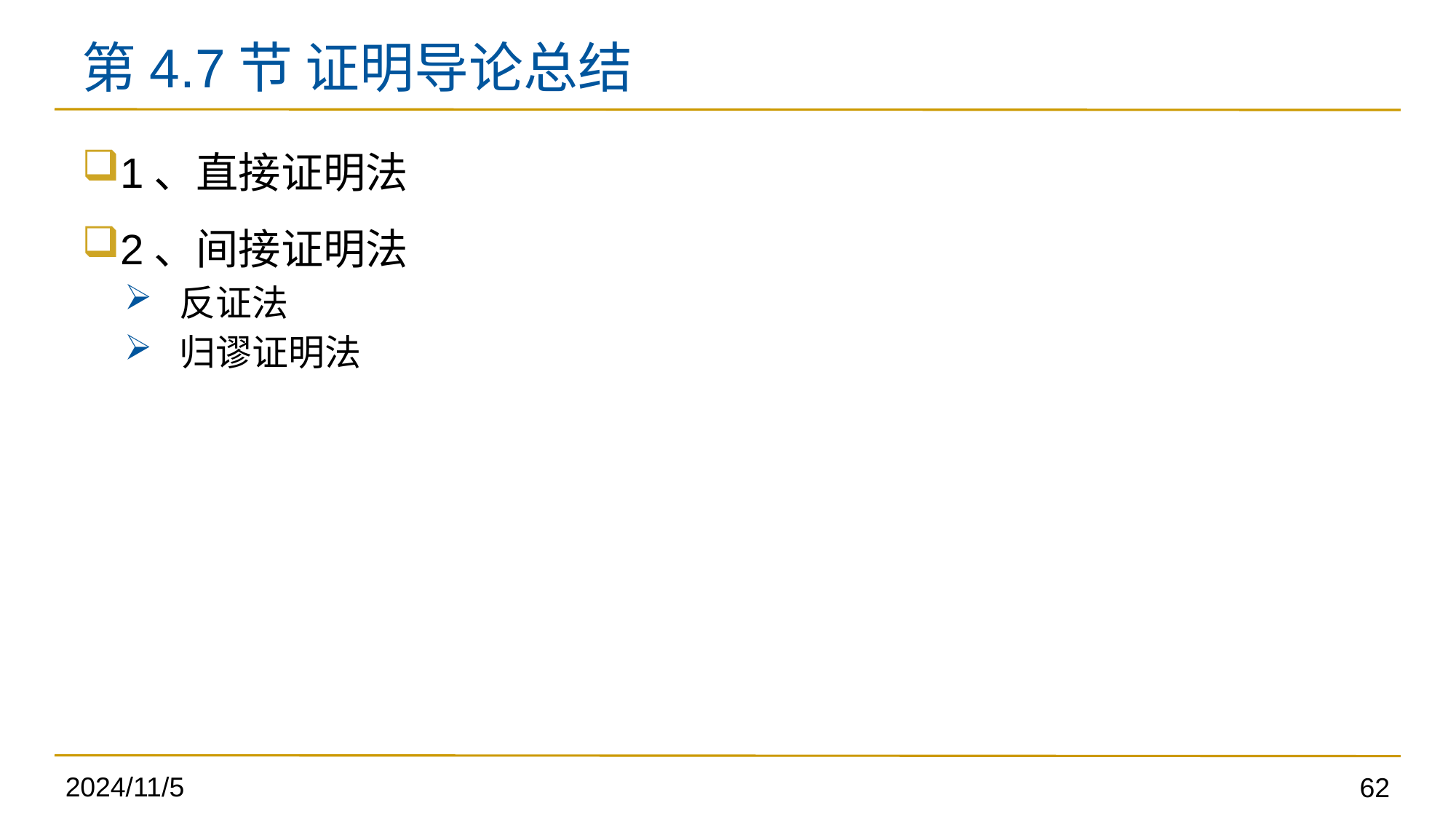

# 第4.7节 证明导论总结
1、直接证明法
2、间接证明法
反证法
归谬证明法
2024/11/5
62